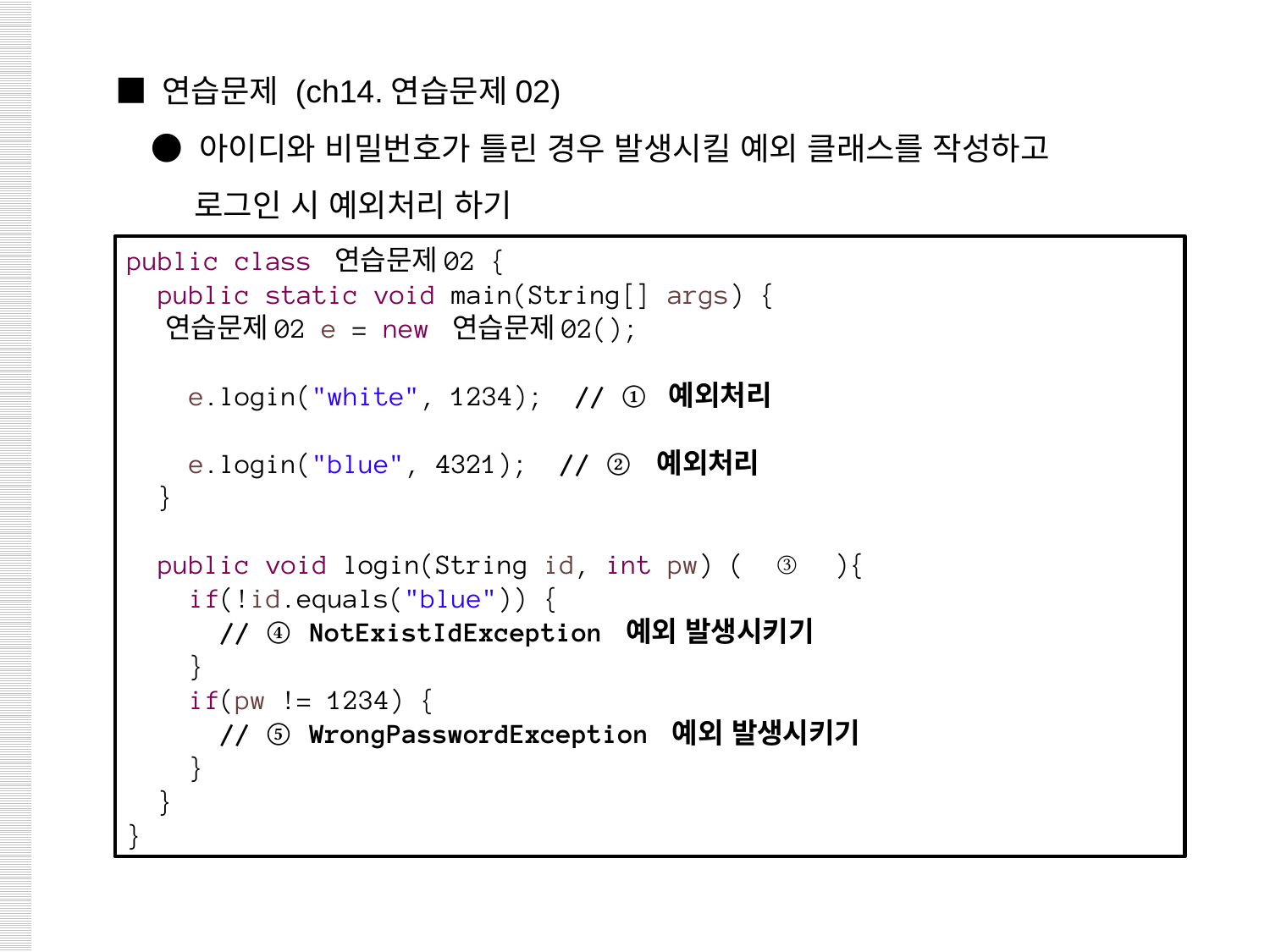

■ 연습문제 (ch14.연습문제02)
    ● 아이디와 비밀번호가 틀린 경우 발생시킬 예외 클래스를 작성하고
        로그인 시 예외처리 하기
public class 연습문제02 {
  public static void main(String[] args) {
    연습문제02 e = new 연습문제02();

    e.login("white", 1234);  // ① 예외처리

    e.login("blue", 4321);  // ② 예외처리
  }

  public void login(String id, int pw) (  ③  ){
    if(!id.equals("blue")) {
      // ④ NotExistIdException 예외 발생시키기
    }
    if(pw != 1234) {
      // ⑤ WrongPasswordException 예외 발생시키기
    }
  }
}